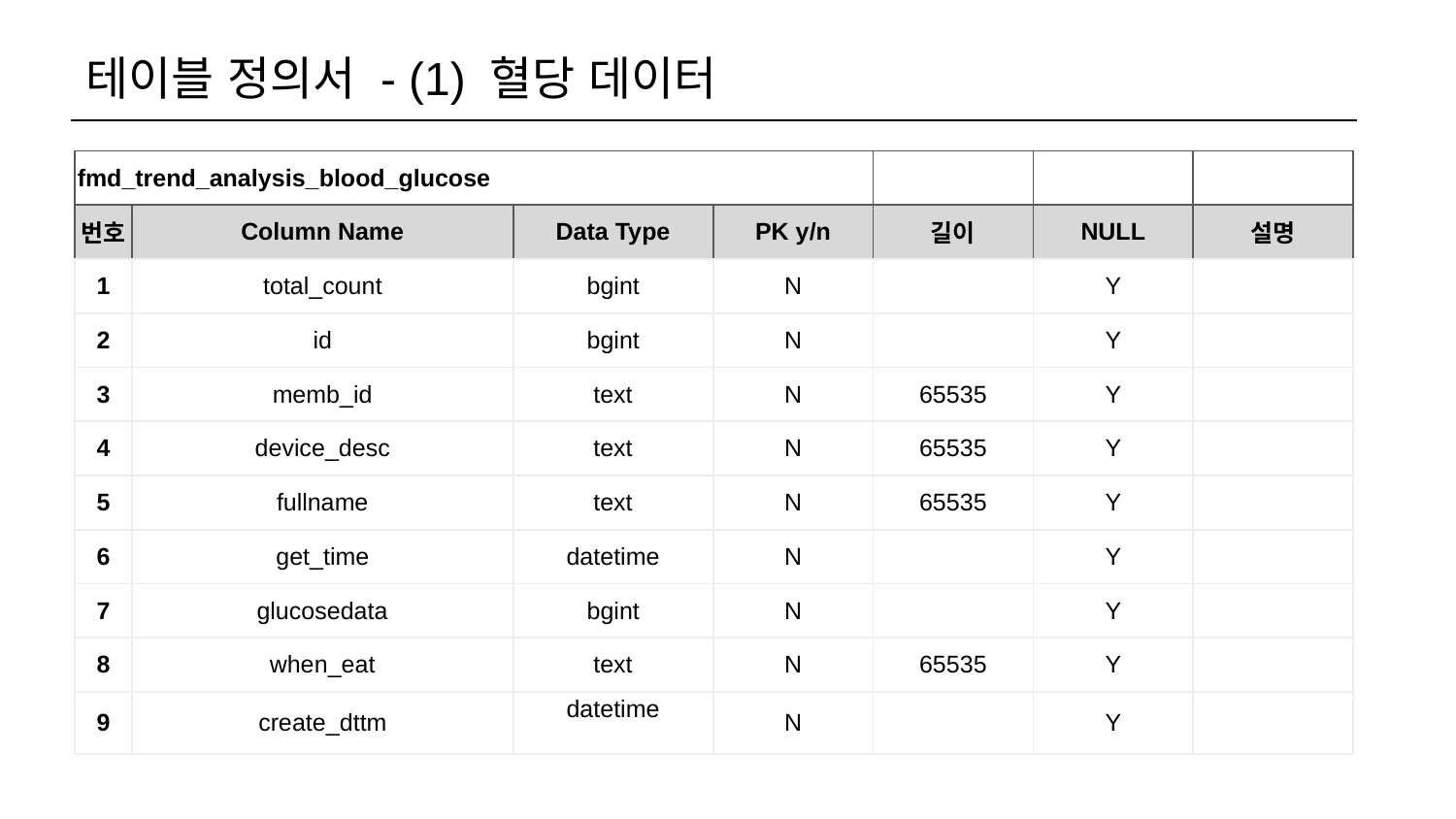

테이블 정의서 - (1) 혈당 데이터
| fmd\_trend\_analysis\_blood\_glucose |  |  |  |  |  |  |
| --- | --- | --- | --- | --- | --- | --- |
| 번호 | Column Name | Data Type | PK y/n | 길이 | NULL | 설명 |
| 1 | total\_count | bgint | N |  | Y |  |
| 2 | id | bgint | N |  | Y |  |
| 3 | memb\_id | text | N | 65535 | Y |  |
| 4 | device\_desc | text | N | 65535 | Y |  |
| 5 | fullname | text | N | 65535 | Y |  |
| 6 | get\_time | datetime | N |  | Y |  |
| 7 | glucosedata | bgint | N |  | Y |  |
| 8 | when\_eat | text | N | 65535 | Y |  |
| 9 | create\_dttm | datetime | N |  | Y |  |